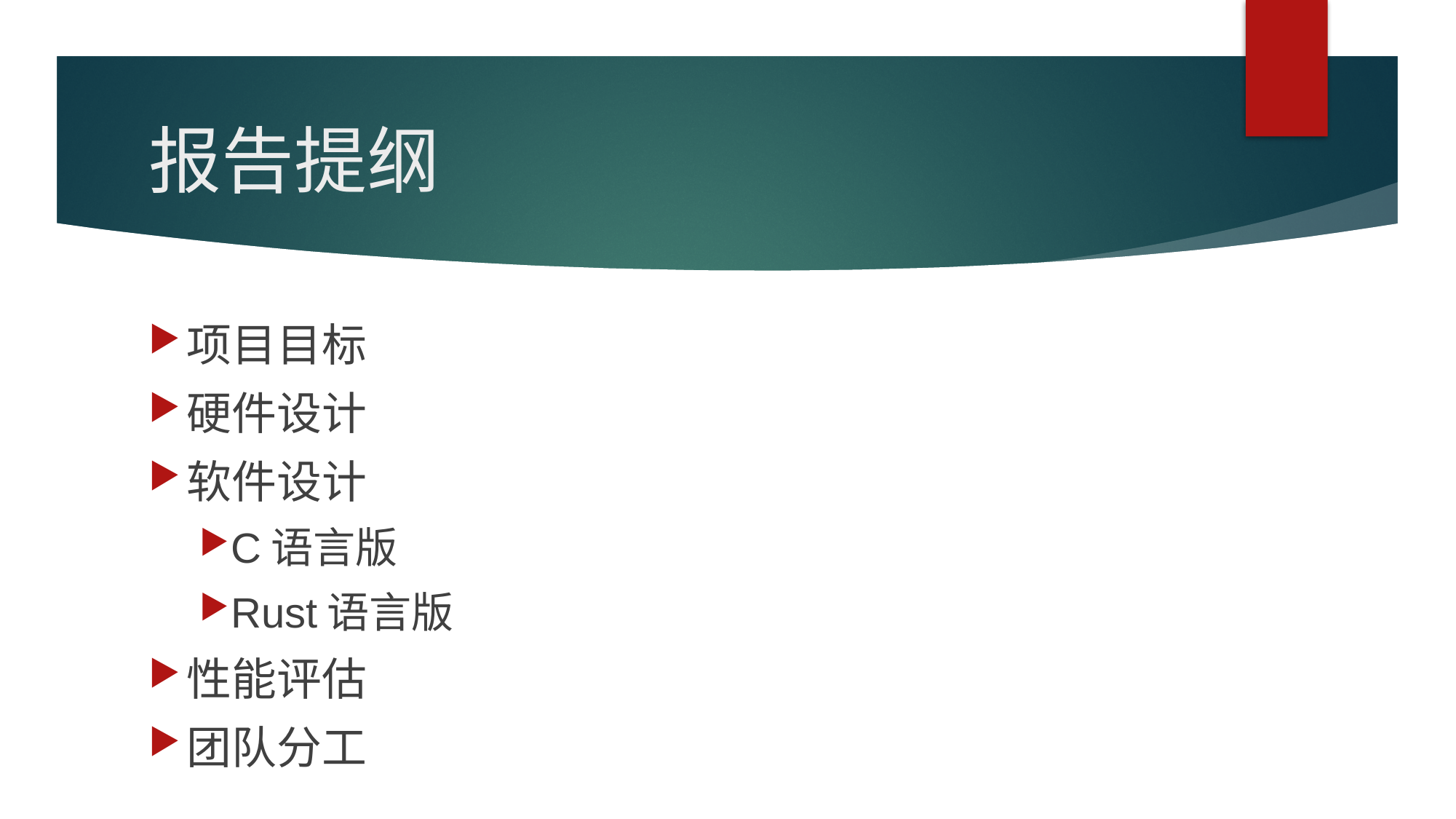

# 报告提纲
项目目标
硬件设计
软件设计
C语言版
Rust语言版
性能评估
团队分工